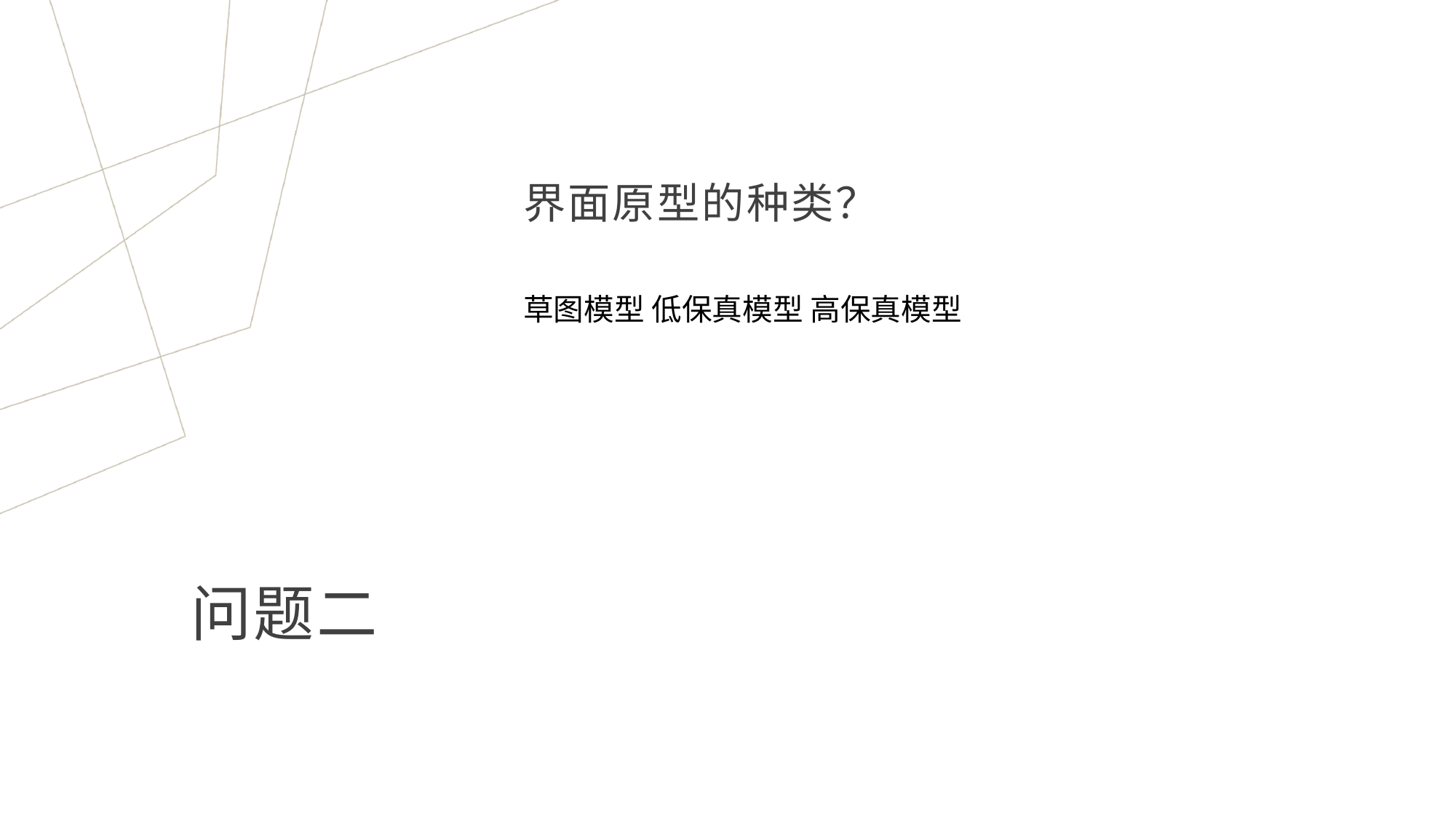

界面原型的种类？
草图模型 低保真模型 高保真模型

# 问题二
15